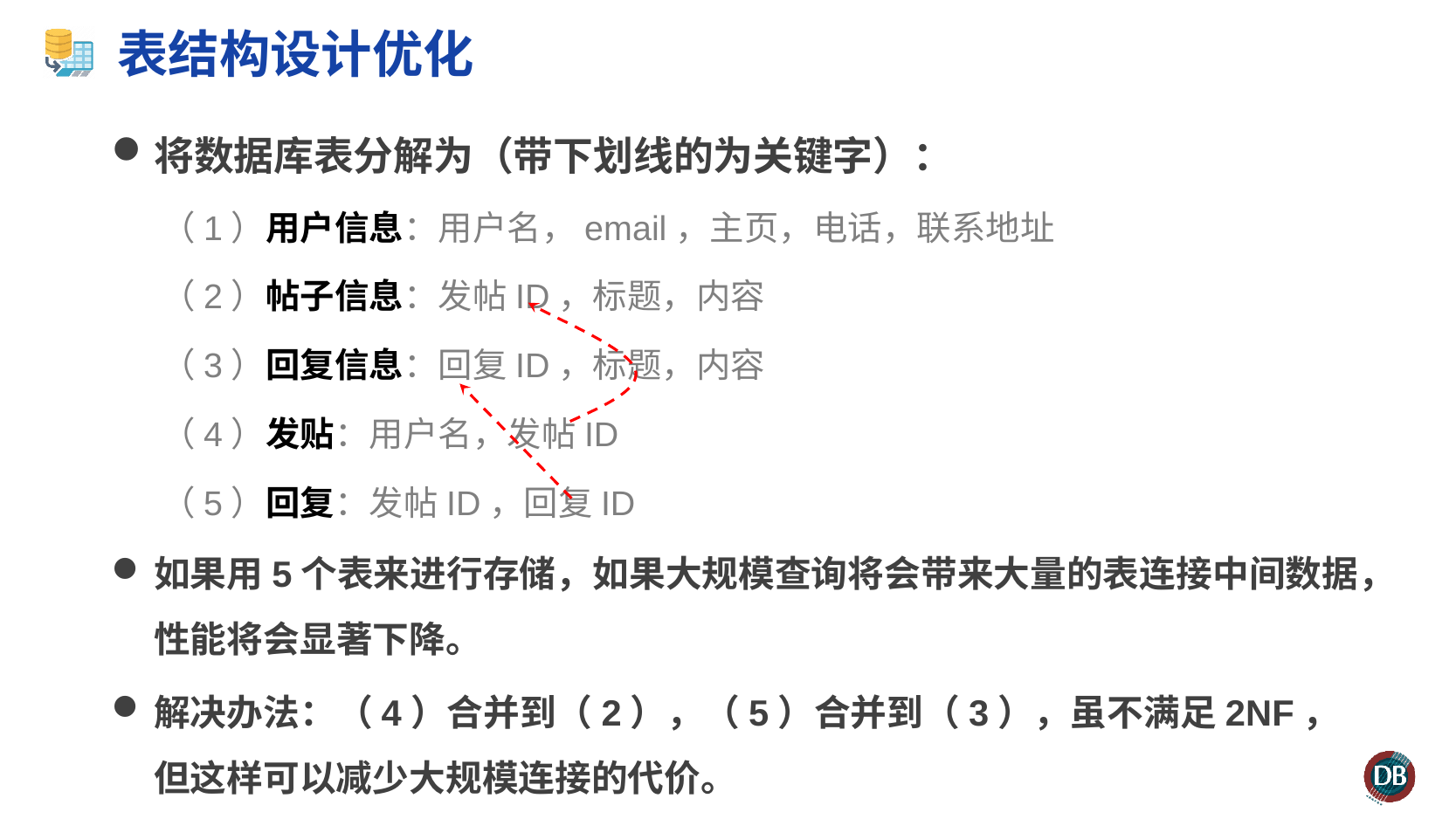

# 表结构设计优化
将数据库表分解为（带下划线的为关键字）：
（1）用户信息：用户名，email，主页，电话，联系地址
（2）帖子信息：发帖ID，标题，内容
（3）回复信息：回复ID，标题，内容
（4）发贴：用户名，发帖ID
（5）回复：发帖ID，回复ID
如果用5个表来进行存储，如果大规模查询将会带来大量的表连接中间数据，性能将会显著下降。
解决办法：（4）合并到（2），（5）合并到（3），虽不满足2NF，但这样可以减少大规模连接的代价。